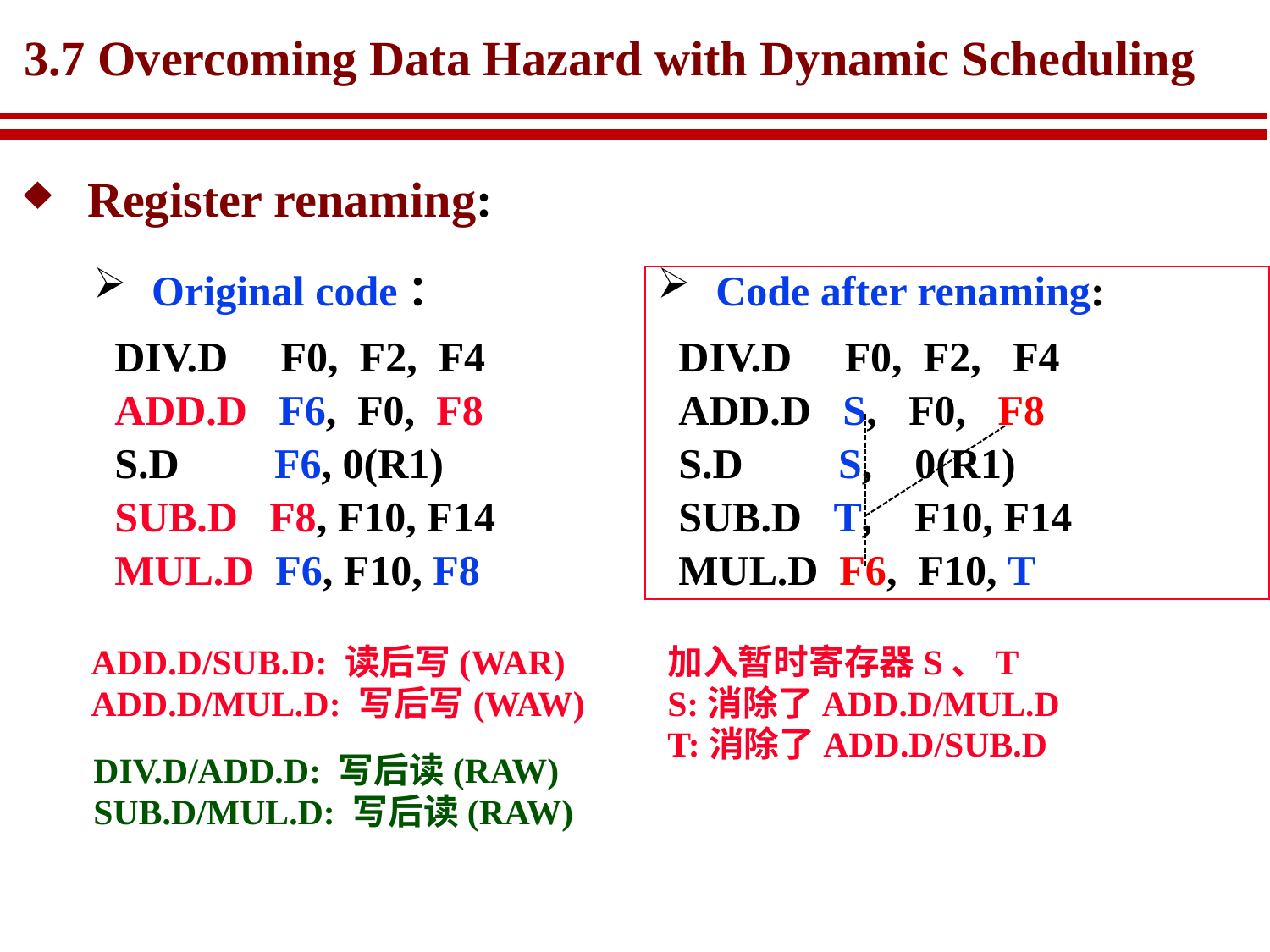

# 3.7 Overcoming Data Hazard with Dynamic Scheduling
Register renaming:

 Original code：
  DIV.D     F0,  F2,  F4
  ADD.D   F6,  F0,  F8
  S.D         F6, 0(R1)
  SUB.D   F8, F10, F14
  MUL.D  F6, F10, F8
 Code after renaming:
  DIV.D     F0,  F2,   F4
  ADD.D   S,   F0,   F8
  S.D         S,    0(R1)
  SUB.D   T,    F10, F14
  MUL.D  F6,  F10, T
加入暂时寄存器S、T
S:消除了ADD.D/MUL.D
T:消除了ADD.D/SUB.D
ADD.D/SUB.D: 读后写(WAR)
ADD.D/MUL.D: 写后写(WAW)
DIV.D/ADD.D: 写后读(RAW)
SUB.D/MUL.D: 写后读(RAW)